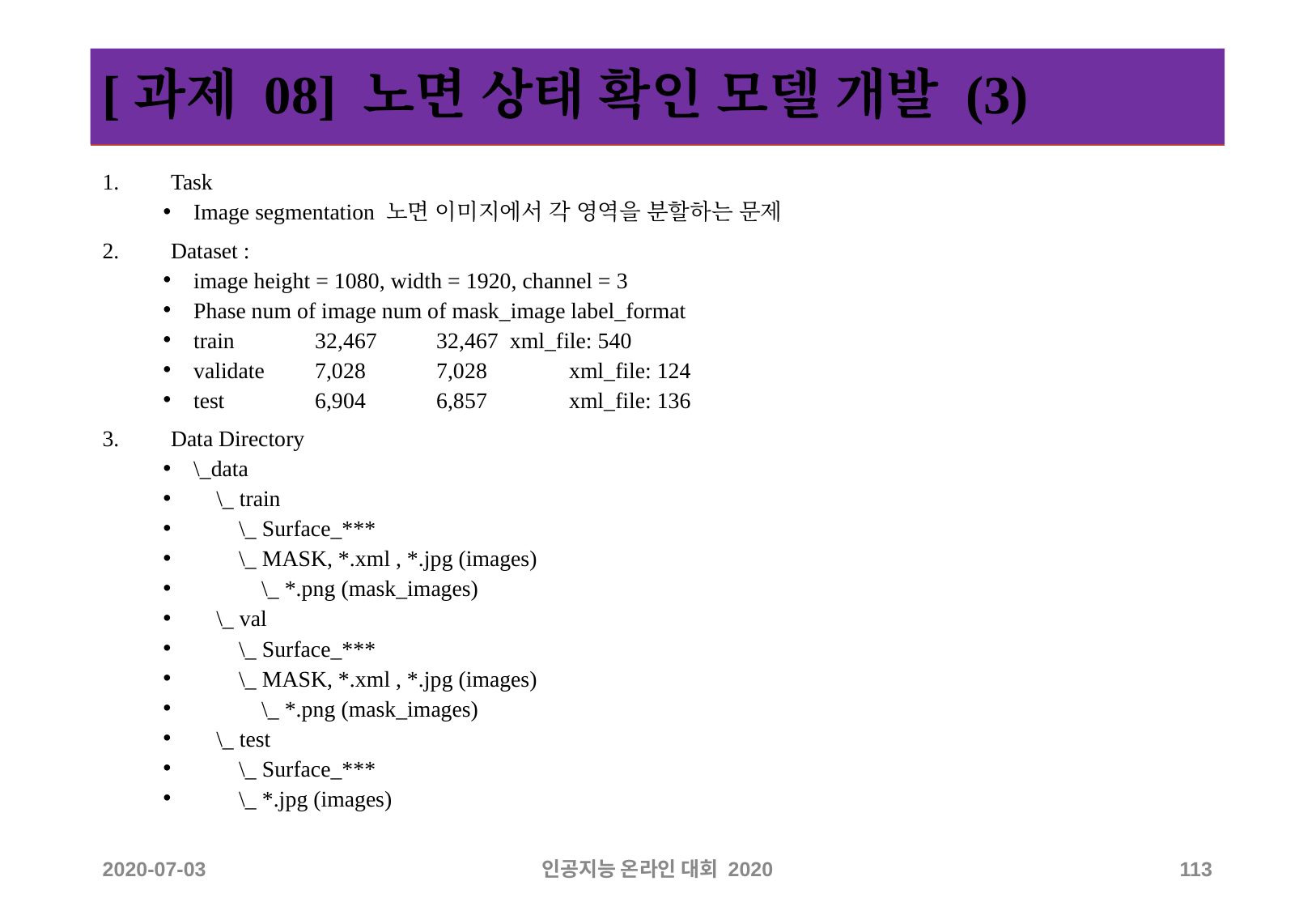

# [과제 08] 노면 상태 확인 모델 개발 (3)
Task
Image segmentation 노면 이미지에서 각 영역을 분할하는 문제
Dataset :
image height = 1080, width = 1920, channel = 3
Phase num of image num of mask_image label_format
train	32,467	32,467  xml_file: 540
validate	7,028	7,028	  xml_file: 124
test	6,904	6,857	  xml_file: 136
Data Directory
\_data
    \_ train
        \_ Surface_***
        \_ MASK, *.xml , *.jpg (images)
            \_ *.png (mask_images)
    \_ val
        \_ Surface_***
        \_ MASK, *.xml , *.jpg (images)
            \_ *.png (mask_images)
    \_ test
        \_ Surface_***
        \_ *.jpg (images)
2020-07-03
인공지능 온라인 대회 2020
113